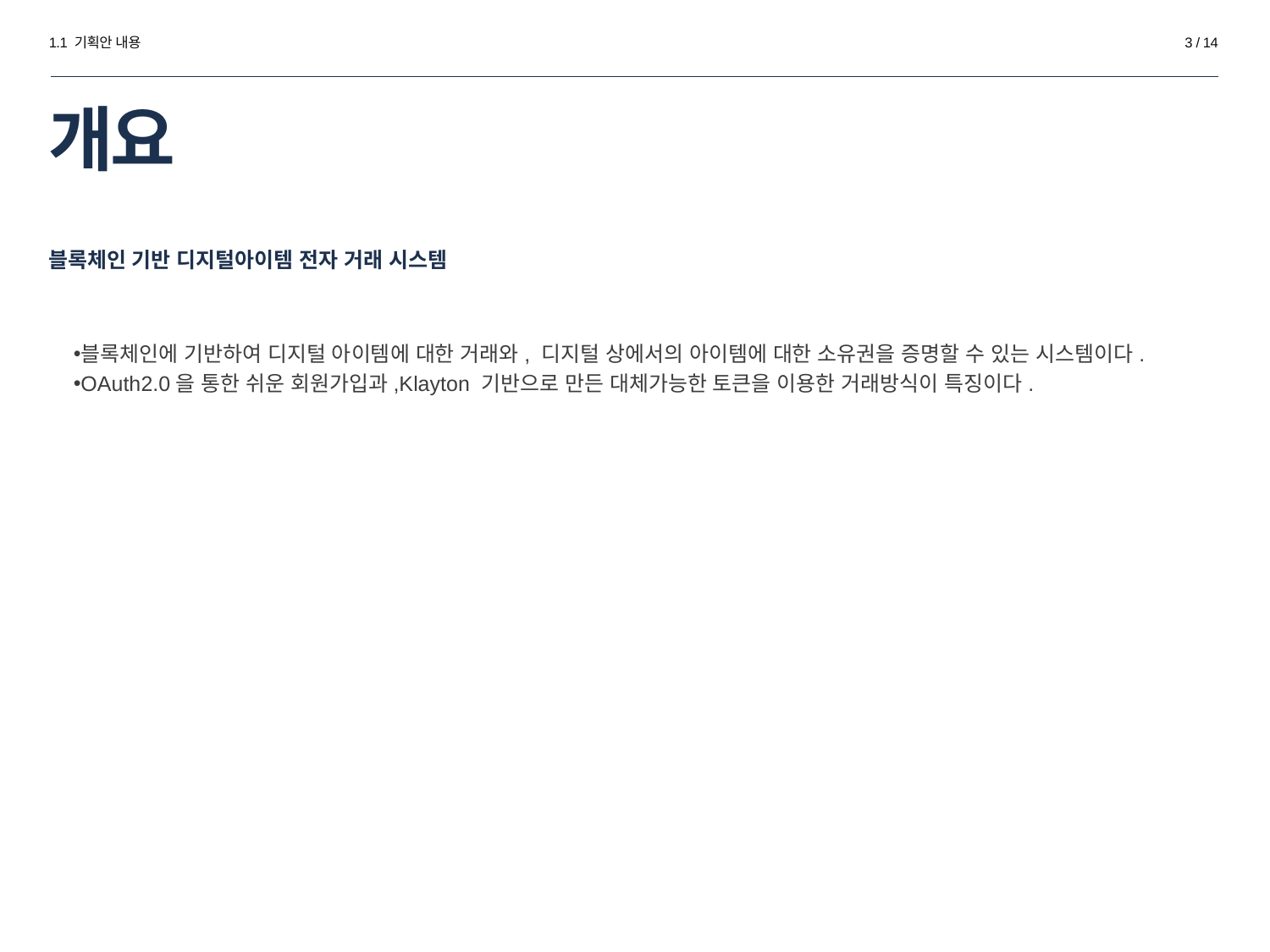

1.1 기획안 내용
3 / 14
# 개요
블록체인 기반 디지털아이템 전자 거래 시스템
블록체인에 기반하여 디지털 아이템에 대한 거래와, 디지털 상에서의 아이템에 대한 소유권을 증명할 수 있는 시스템이다.
OAuth2.0을 통한 쉬운 회원가입과,Klayton 기반으로 만든 대체가능한 토큰을 이용한 거래방식이 특징이다.